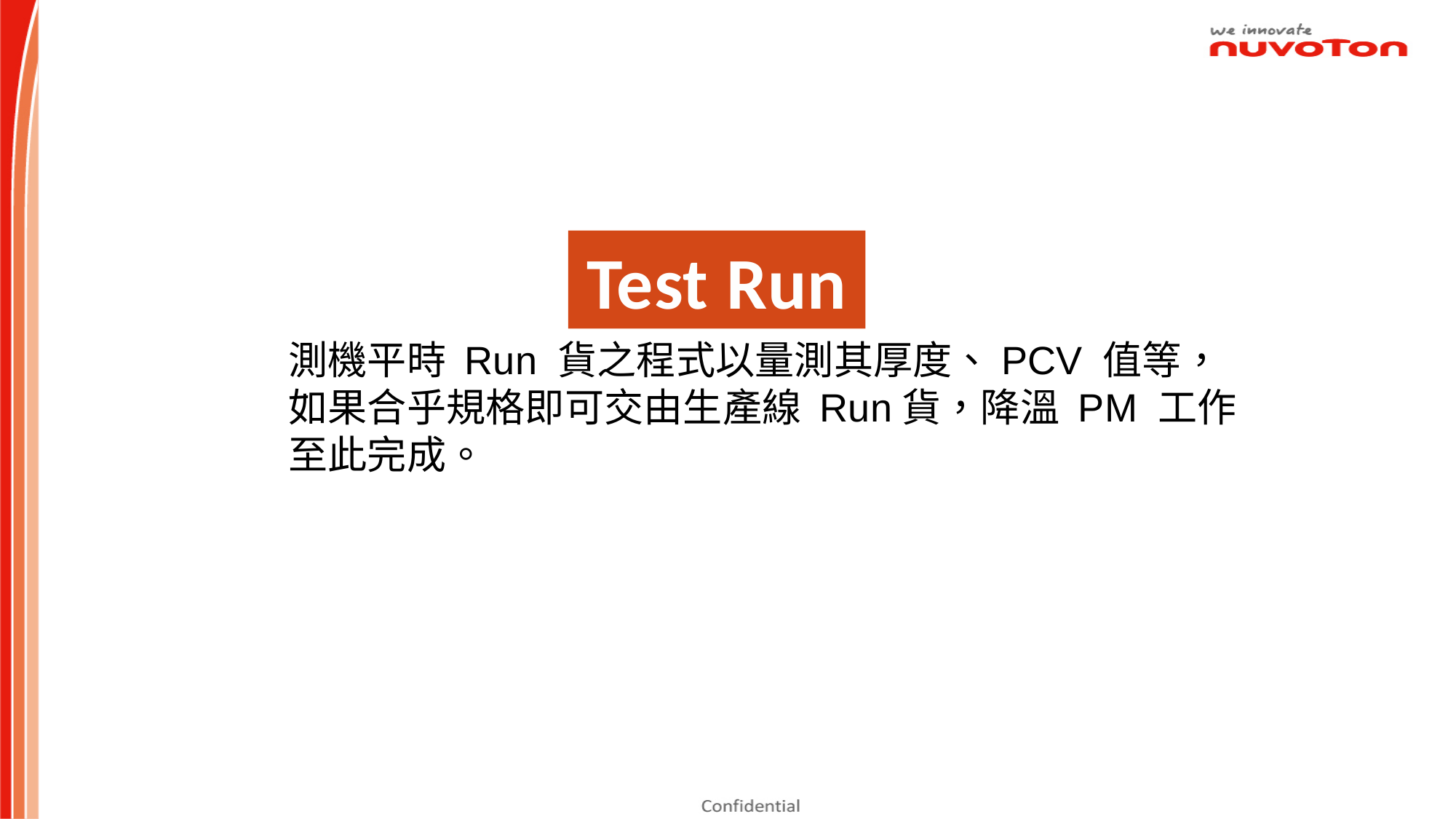

Test Run
測機平時 Run 貨之程式以量測其厚度、PCV 值等，如果合乎規格即可交由生產線 Run貨，降溫 PM 工作至此完成。